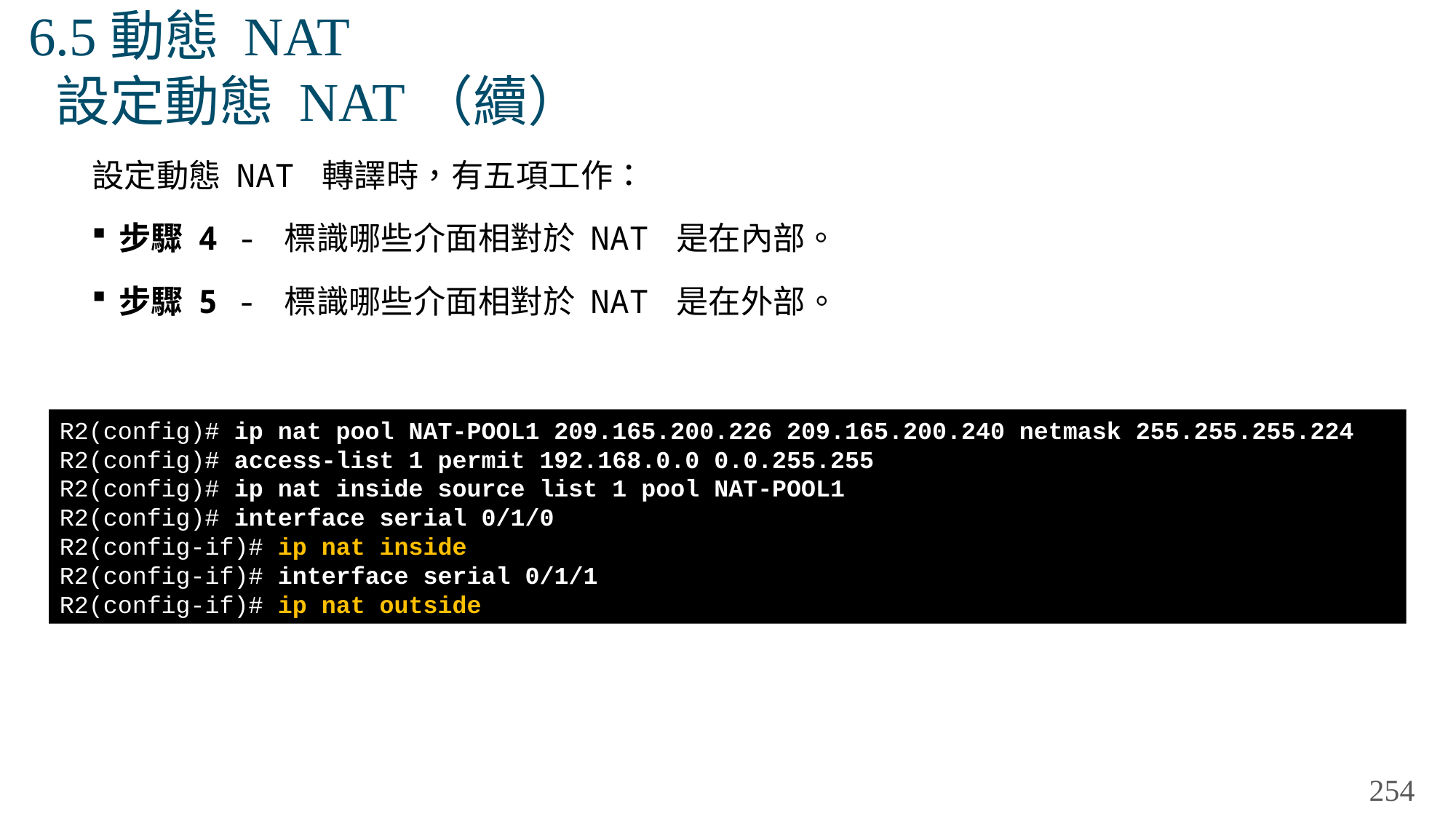

# 6.5動態 NAT 設定動態 NAT（續）
設定動態 NAT 轉譯時，有五項工作：
步驟 4 - 標識哪些介面相對於 NAT 是在內部。
步驟 5 - 標識哪些介面相對於 NAT 是在外部。
R2(config)# ip nat pool NAT-POOL1 209.165.200.226 209.165.200.240 netmask 255.255.255.224
R2(config)# access-list 1 permit 192.168.0.0 0.0.255.255
R2(config)# ip nat inside source list 1 pool NAT-POOL1
R2(config)# interface serial 0/1/0
R2(config-if)# ip nat inside
R2(config-if)# interface serial 0/1/1
R2(config-if)# ip nat outside
254